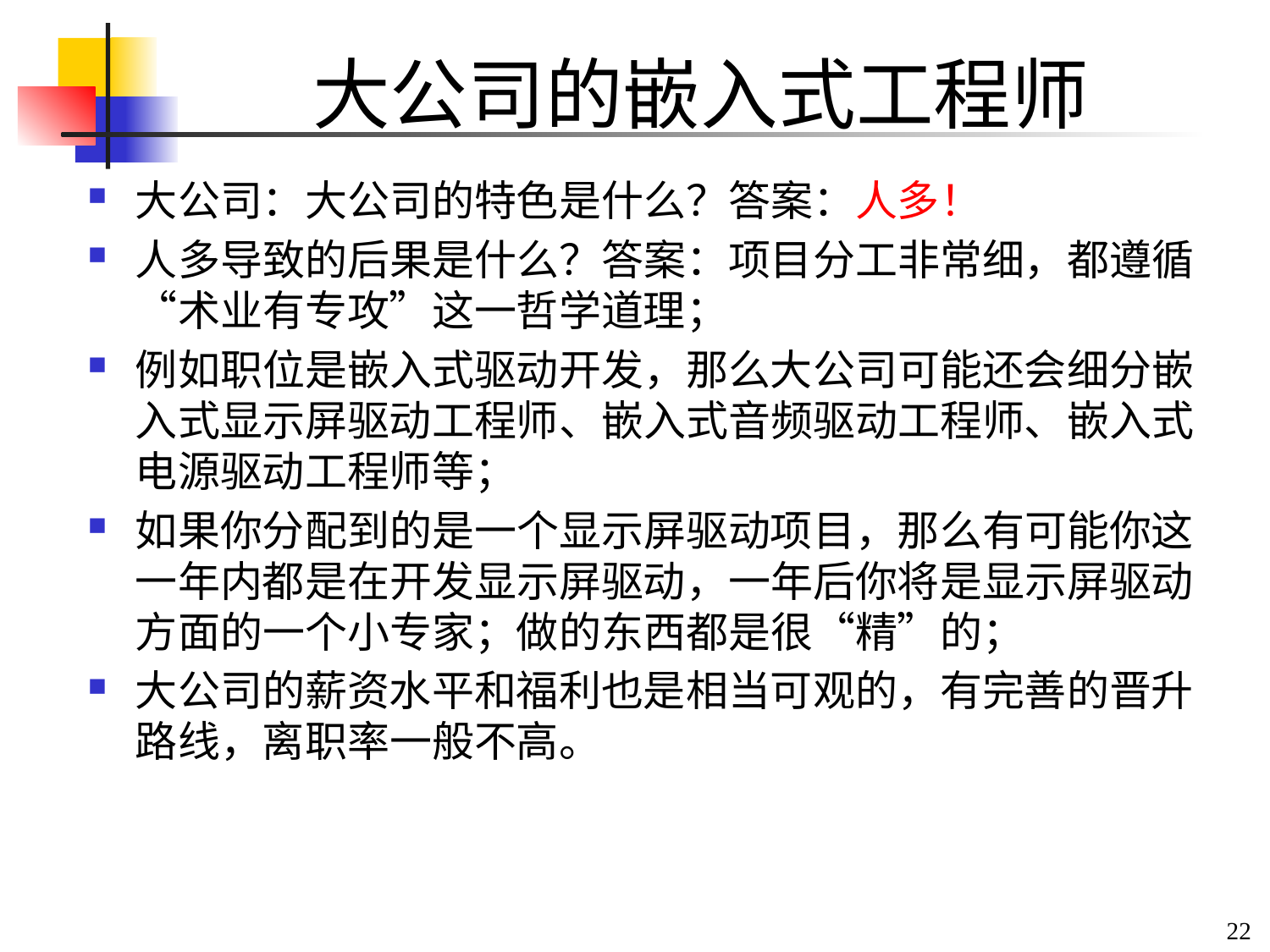

# 大公司的嵌入式工程师
大公司：大公司的特色是什么？答案：人多！
人多导致的后果是什么？答案：项目分工非常细，都遵循“术业有专攻”这一哲学道理；
例如职位是嵌入式驱动开发，那么大公司可能还会细分嵌入式显示屏驱动工程师、嵌入式音频驱动工程师、嵌入式电源驱动工程师等；
如果你分配到的是一个显示屏驱动项目，那么有可能你这一年内都是在开发显示屏驱动，一年后你将是显示屏驱动方面的一个小专家；做的东西都是很“精”的；
大公司的薪资水平和福利也是相当可观的，有完善的晋升路线，离职率一般不高。